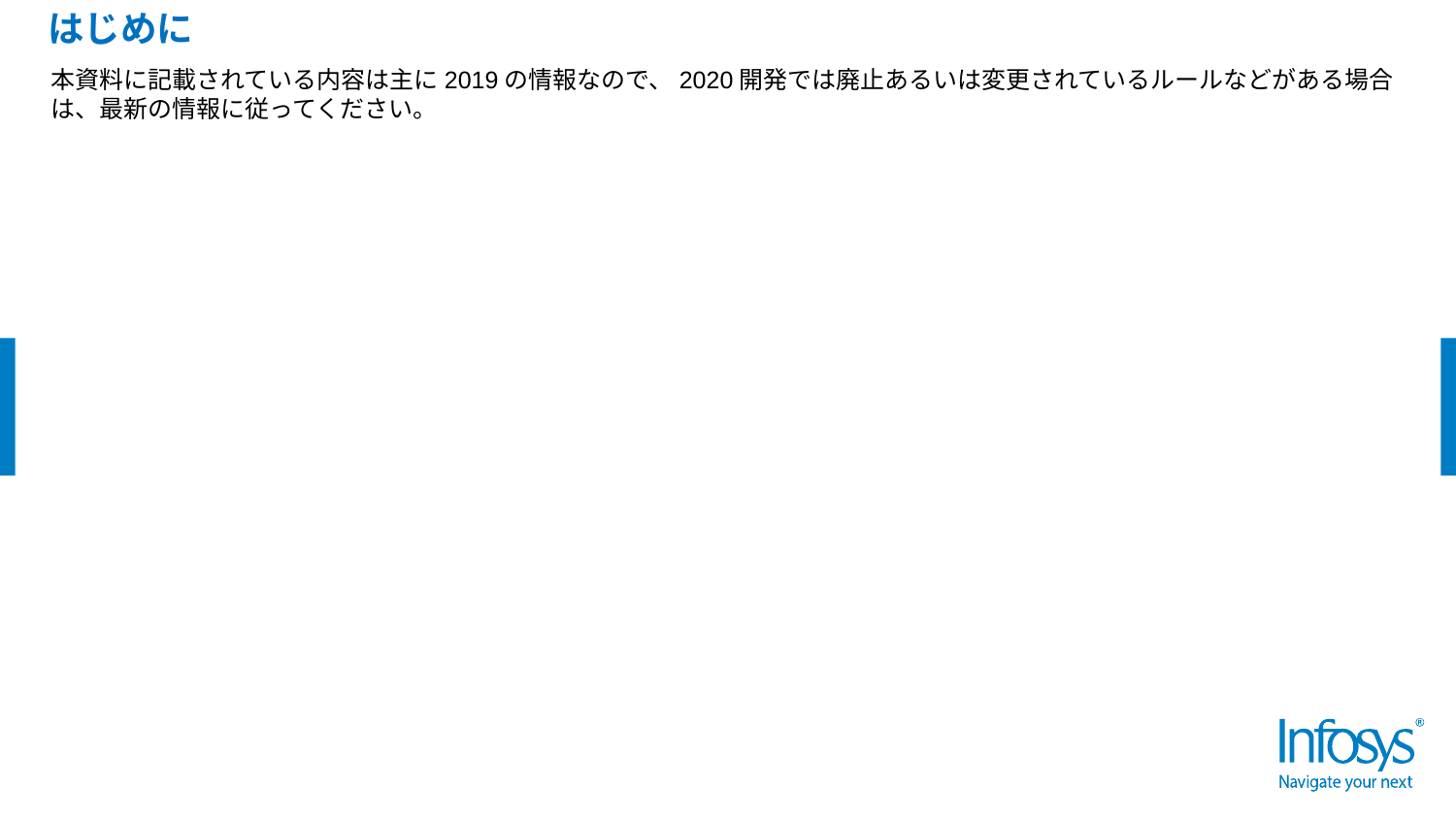

はじめに
本資料に記載されている内容は主に2019の情報なので、2020開発では廃止あるいは変更されているルールなどがある場合は、最新の情報に従ってください。